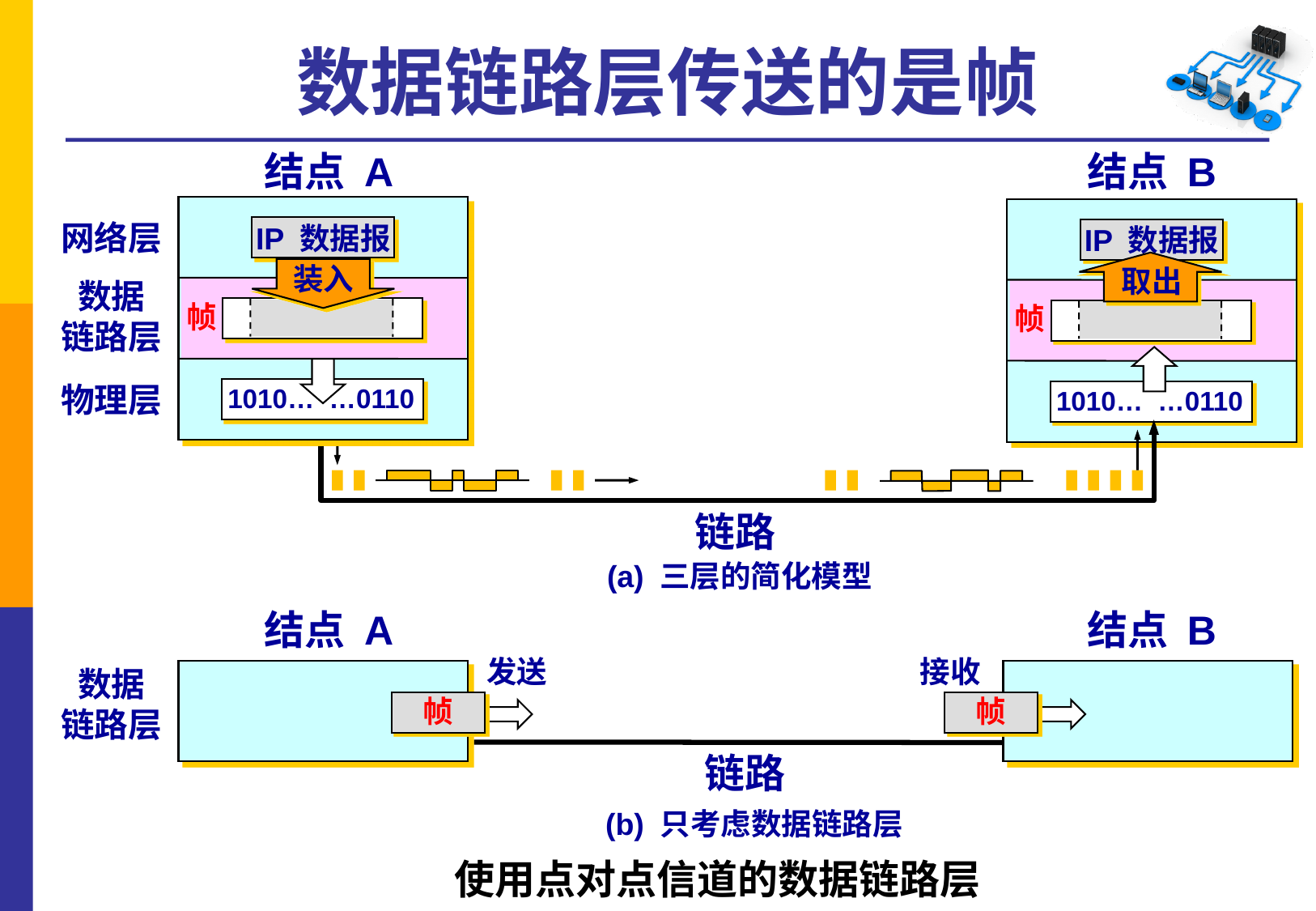

# 数据链路层传送的是帧
结点 A
结点 B

网络层
IP 数据报
IP 数据报

装入
取出

数据
链路层

帧
帧

物理层

1010…  …0110

1010…  …0110

链路
(a) 三层的简化模型
结点 A
结点 B
发送
接收
数据
链路层

帧

帧

链路

(b) 只考虑数据链路层
使用点对点信道的数据链路层